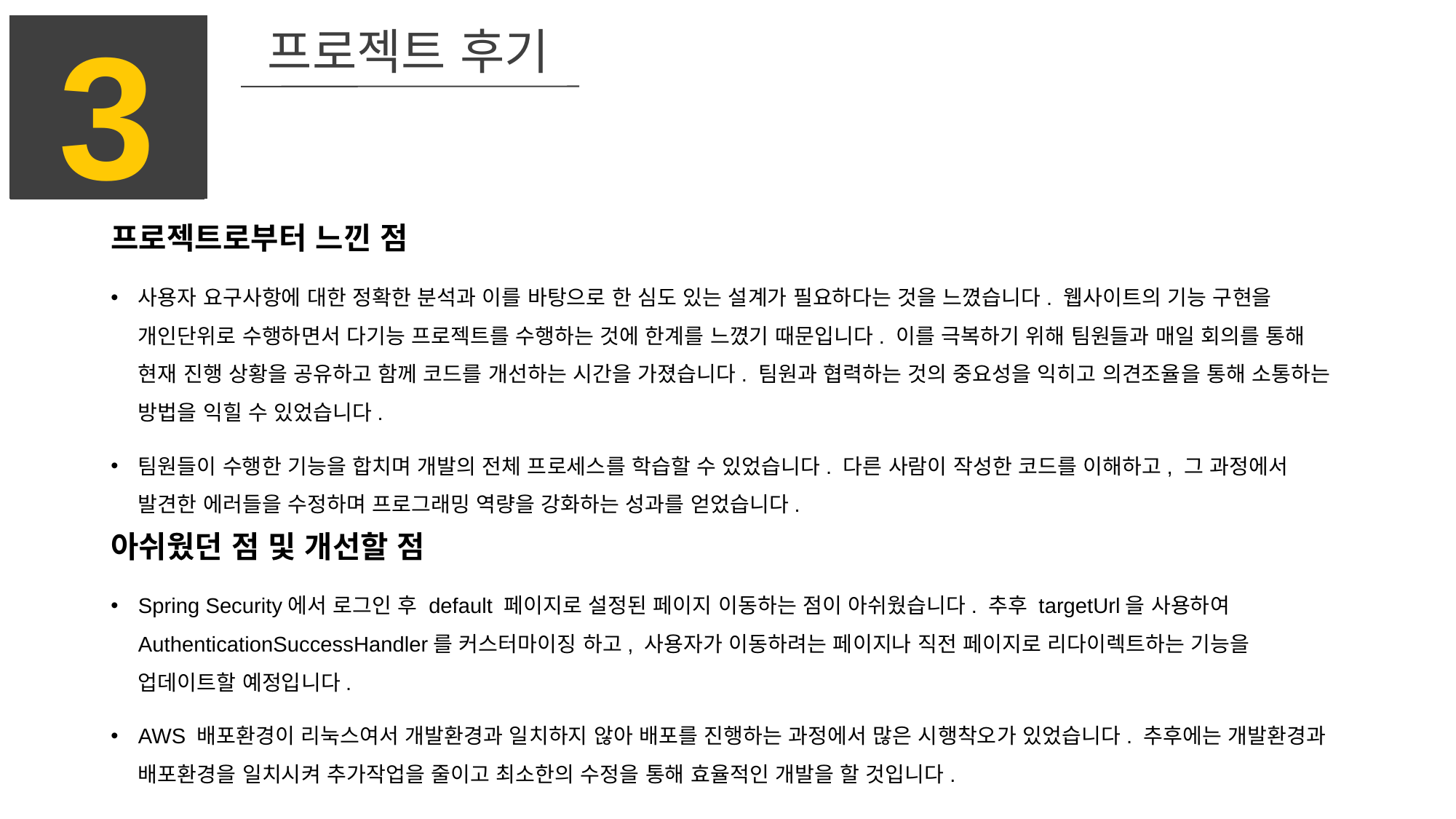

3

프로젝트 후기
프로젝트로부터 느낀 점
사용자 요구사항에 대한 정확한 분석과 이를 바탕으로 한 심도 있는 설계가 필요하다는 것을 느꼈습니다. 웹사이트의 기능 구현을 개인단위로 수행하면서 다기능 프로젝트를 수행하는 것에 한계를 느꼈기 때문입니다. 이를 극복하기 위해 팀원들과 매일 회의를 통해 현재 진행 상황을 공유하고 함께 코드를 개선하는 시간을 가졌습니다. 팀원과 협력하는 것의 중요성을 익히고 의견조율을 통해 소통하는 방법을 익힐 수 있었습니다.
팀원들이 수행한 기능을 합치며 개발의 전체 프로세스를 학습할 수 있었습니다. 다른 사람이 작성한 코드를 이해하고, 그 과정에서 발견한 에러들을 수정하며 프로그래밍 역량을 강화하는 성과를 얻었습니다.
아쉬웠던 점 및 개선할 점
Spring Security에서 로그인 후 default 페이지로 설정된 페이지 이동하는 점이 아쉬웠습니다. 추후 targetUrl을 사용하여 AuthenticationSuccessHandler를 커스터마이징 하고, 사용자가 이동하려는 페이지나 직전 페이지로 리다이렉트하는 기능을 업데이트할 예정입니다.
AWS 배포환경이 리눅스여서 개발환경과 일치하지 않아 배포를 진행하는 과정에서 많은 시행착오가 있었습니다. 추후에는 개발환경과 배포환경을 일치시켜 추가작업을 줄이고 최소한의 수정을 통해 효율적인 개발을 할 것입니다.